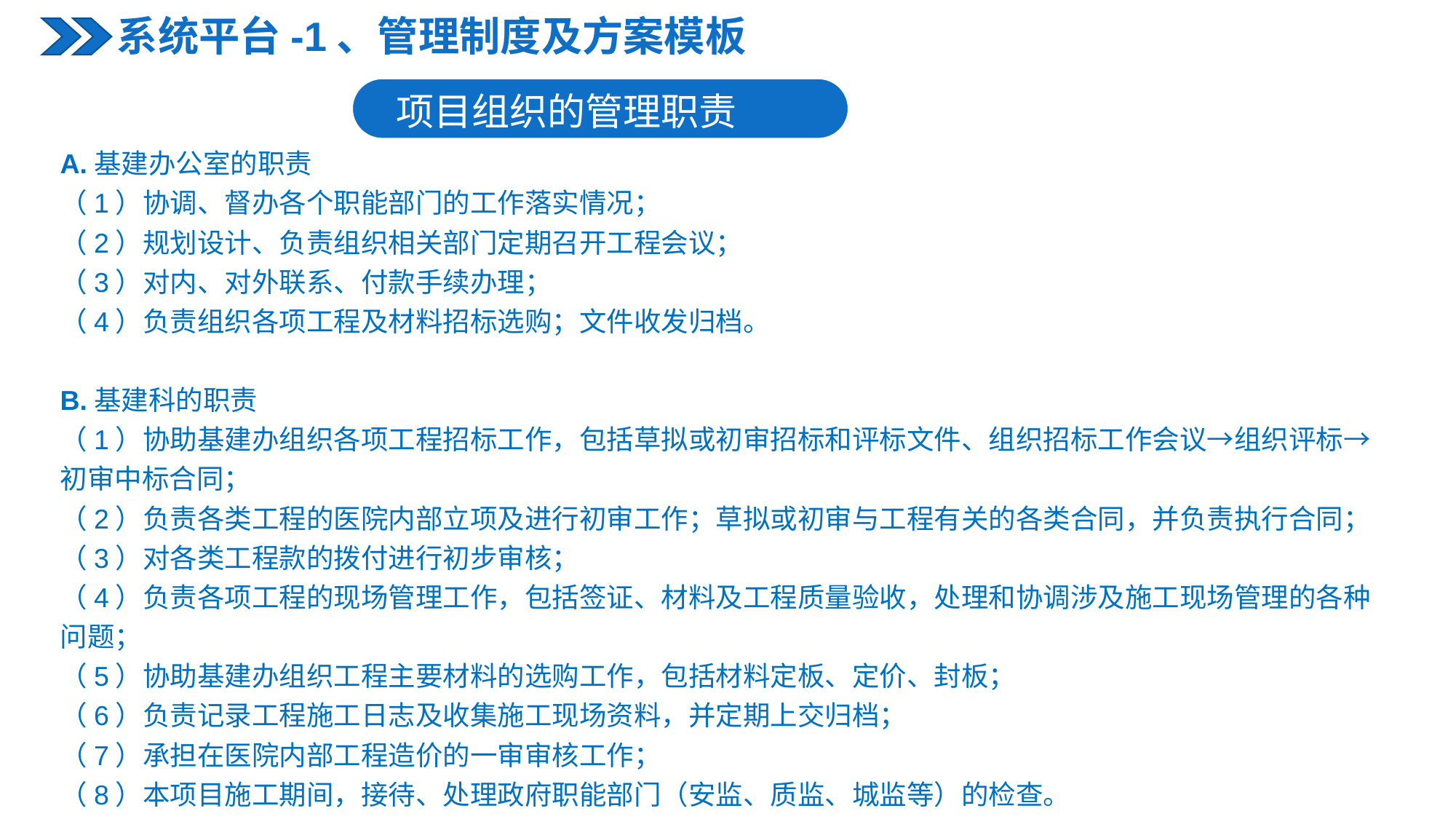

系统平台-1、管理制度及方案模板

项目组织的管理职责

A.基建办公室的职责
（1）协调、督办各个职能部门的工作落实情况；
（2）规划设计、负责组织相关部门定期召开工程会议；
（3）对内、对外联系、付款手续办理；
（4）负责组织各项工程及材料招标选购；文件收发归档。

B.基建科的职责
（1）协助基建办组织各项工程招标工作，包括草拟或初审招标和评标文件、组织招标工作会议→组织评标→初审中标合同；
（2）负责各类工程的医院内部立项及进行初审工作；草拟或初审与工程有关的各类合同，并负责执行合同；
（3）对各类工程款的拨付进行初步审核；
（4）负责各项工程的现场管理工作，包括签证、材料及工程质量验收，处理和协调涉及施工现场管理的各种问题；
（5）协助基建办组织工程主要材料的选购工作，包括材料定板、定价、封板；
（6）负责记录工程施工日志及收集施工现场资料，并定期上交归档；
（7）承担在医院内部工程造价的一审审核工作；
（8）本项目施工期间，接待、处理政府职能部门（安监、质监、城监等）的检查。